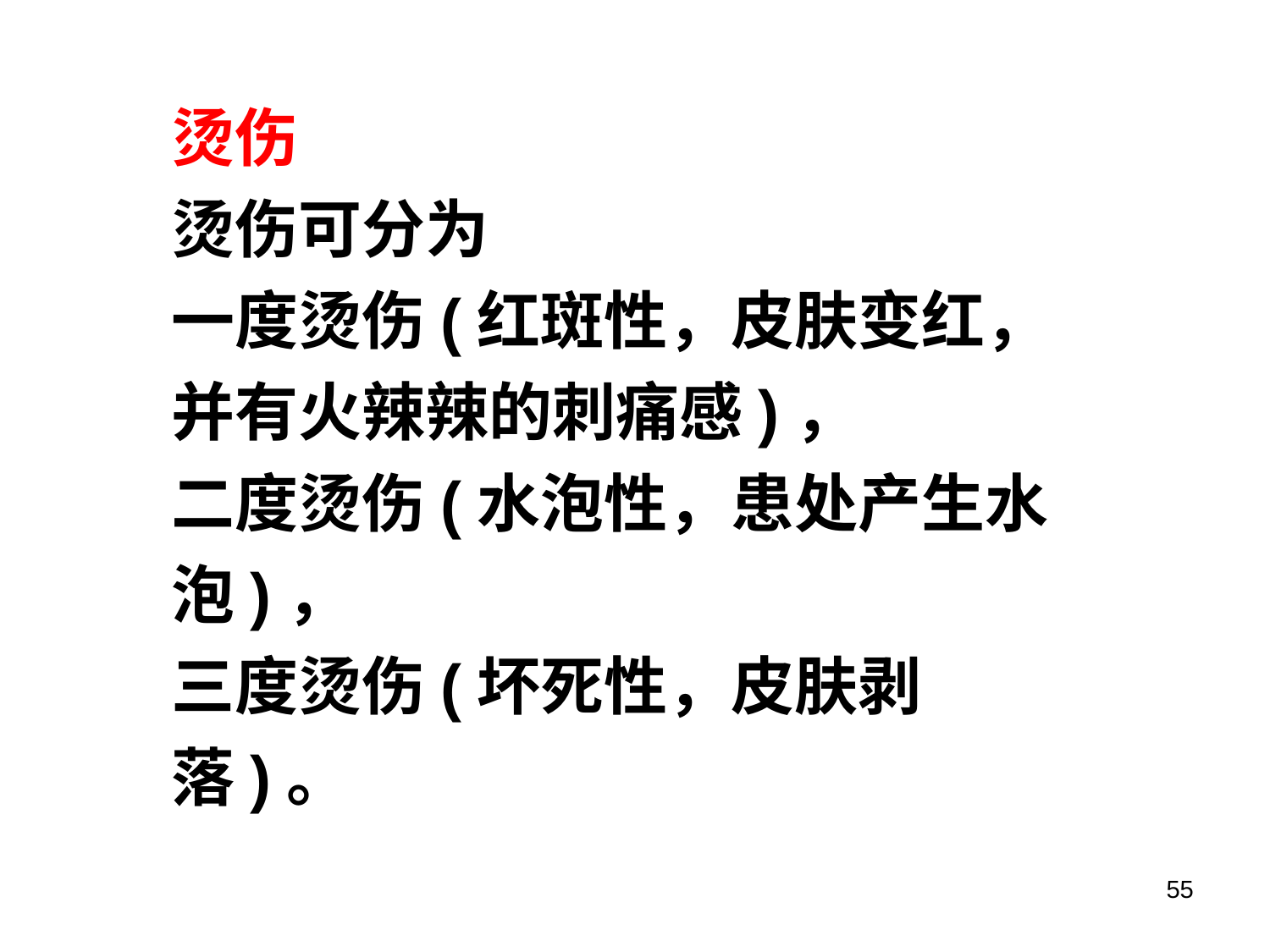

# 烫伤 烫伤可分为 一度烫伤(红斑性，皮肤变红，并有火辣辣的刺痛感)， 二度烫伤(水泡性，患处产生水泡)， 三度烫伤(坏死性，皮肤剥落)。
55